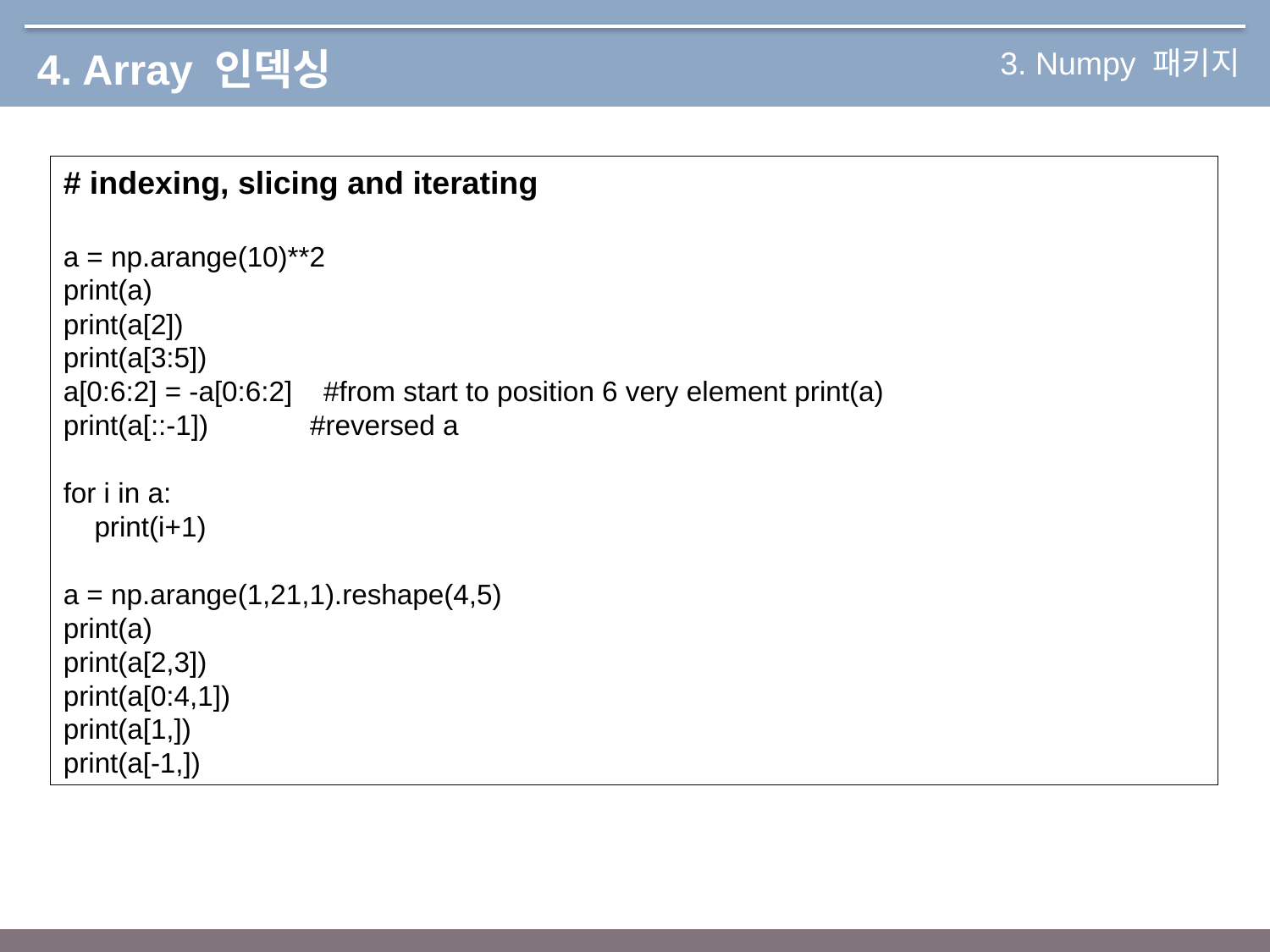

3. Numpy 패키지
4. Array 인덱싱
# indexing, slicing and iterating

a = np.arange(10)**2
print(a)
print(a[2])
print(a[3:5])
a[0:6:2] = -a[0:6:2]    #from start to position 6 very element print(a)
print(a[::-1])             #reversed a

for i in a:
    print(i+1)

a = np.arange(1,21,1).reshape(4,5)
print(a)
print(a[2,3])
print(a[0:4,1])
print(a[1,])
print(a[-1,])